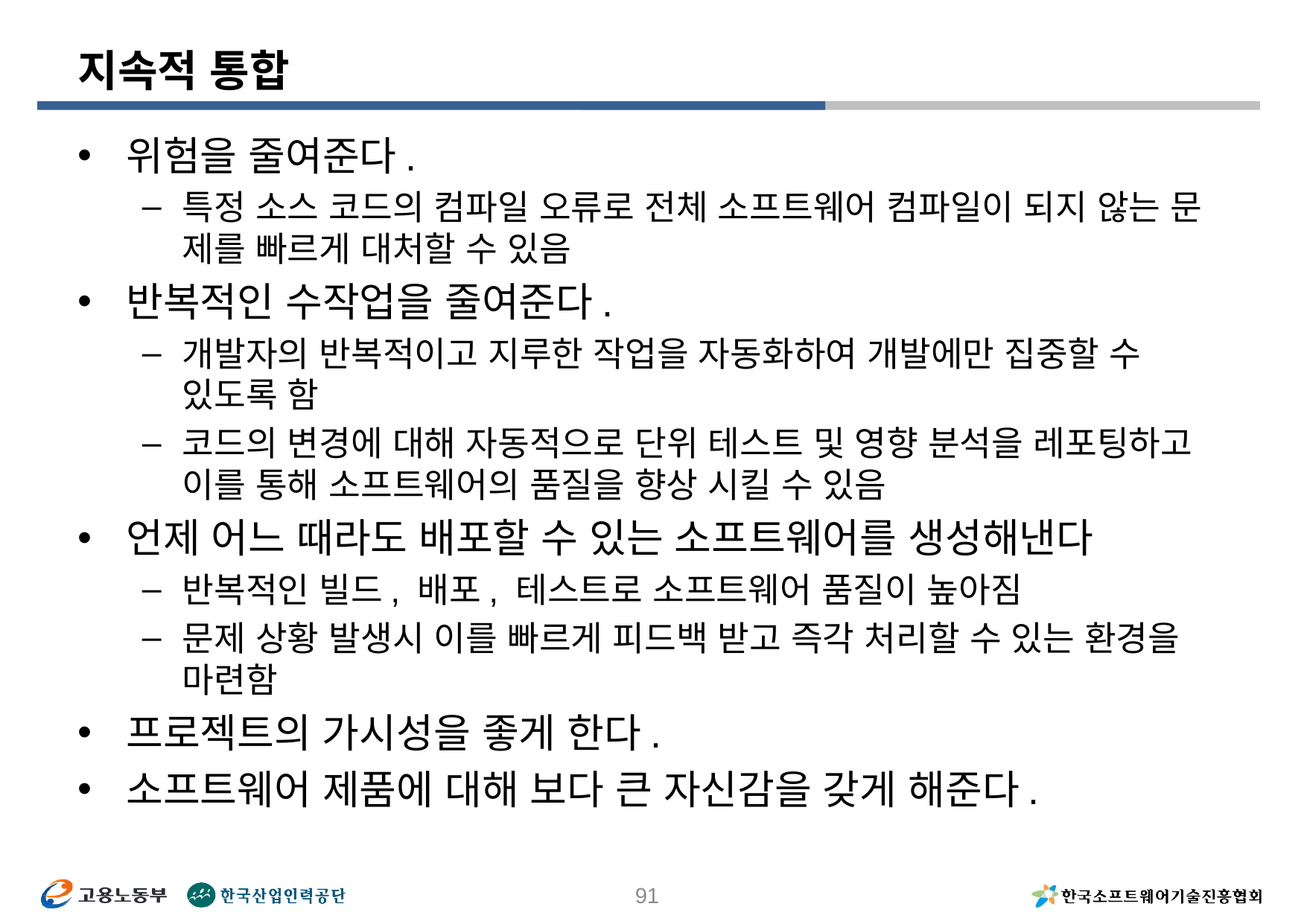

# 지속적 통합
위험을 줄여준다.
특정 소스 코드의 컴파일 오류로 전체 소프트웨어 컴파일이 되지 않는 문  제를 빠르게 대처할 수 있음
반복적인 수작업을 줄여준다.
개발자의 반복적이고 지루한 작업을 자동화하여 개발에만 집중할 수 있도록 함
코드의 변경에 대해 자동적으로 단위 테스트 및 영향 분석을 레포팅하고  이를 통해 소프트웨어의 품질을 향상 시킬 수 있음
언제 어느 때라도 배포할 수 있는 소프트웨어를 생성해낸다
반복적인 빌드, 배포, 테스트로 소프트웨어 품질이 높아짐
문제 상황 발생시 이를 빠르게 피드백 받고 즉각 처리할 수 있는 환경을 마련함
프로젝트의 가시성을 좋게 한다.
소프트웨어 제품에 대해 보다 큰 자신감을 갖게 해준다.
91